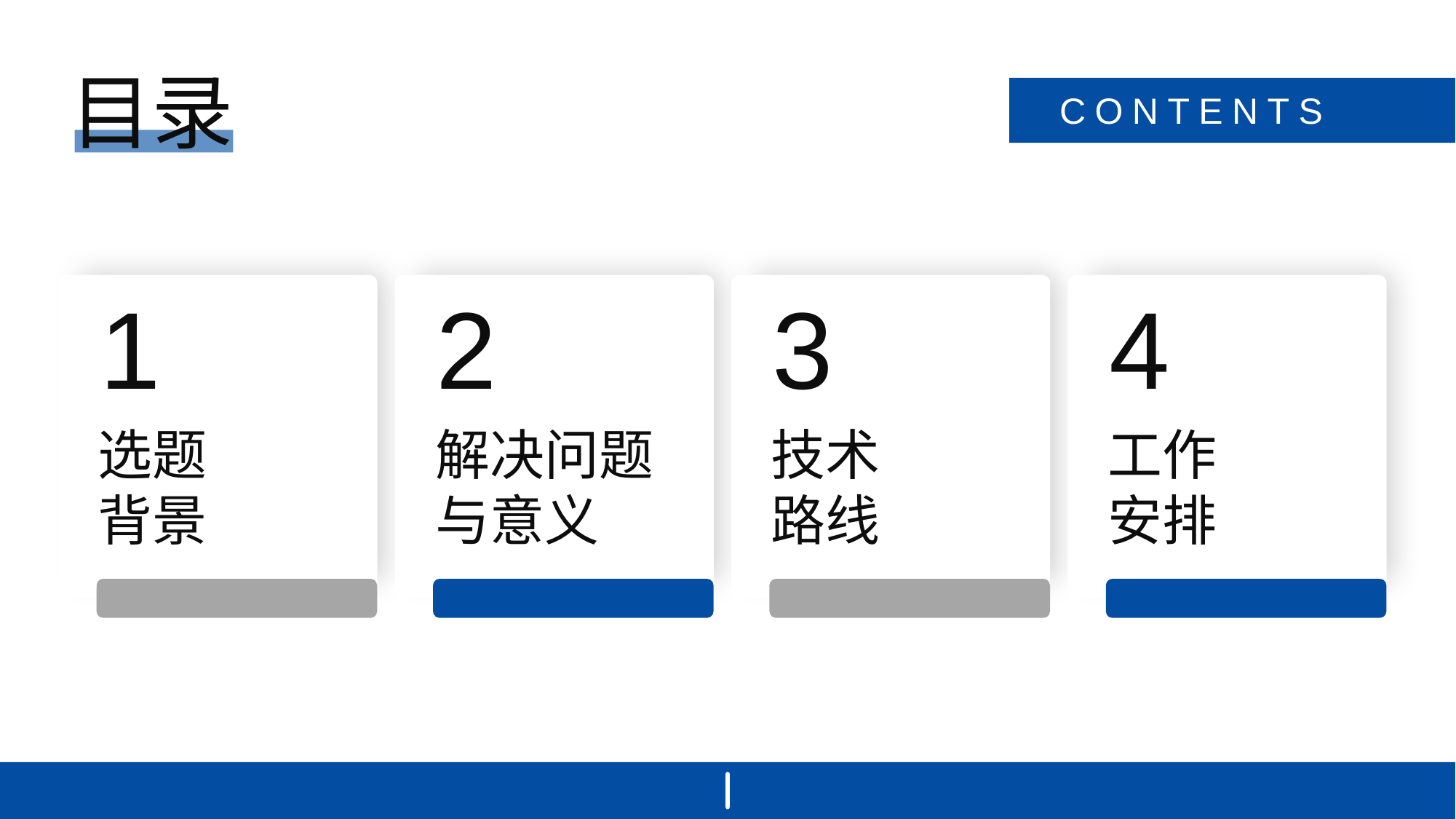

目录

CONTENTS

1
2
3
4
选题
背景
解决问题
与意义
技术
路线
工作
安排